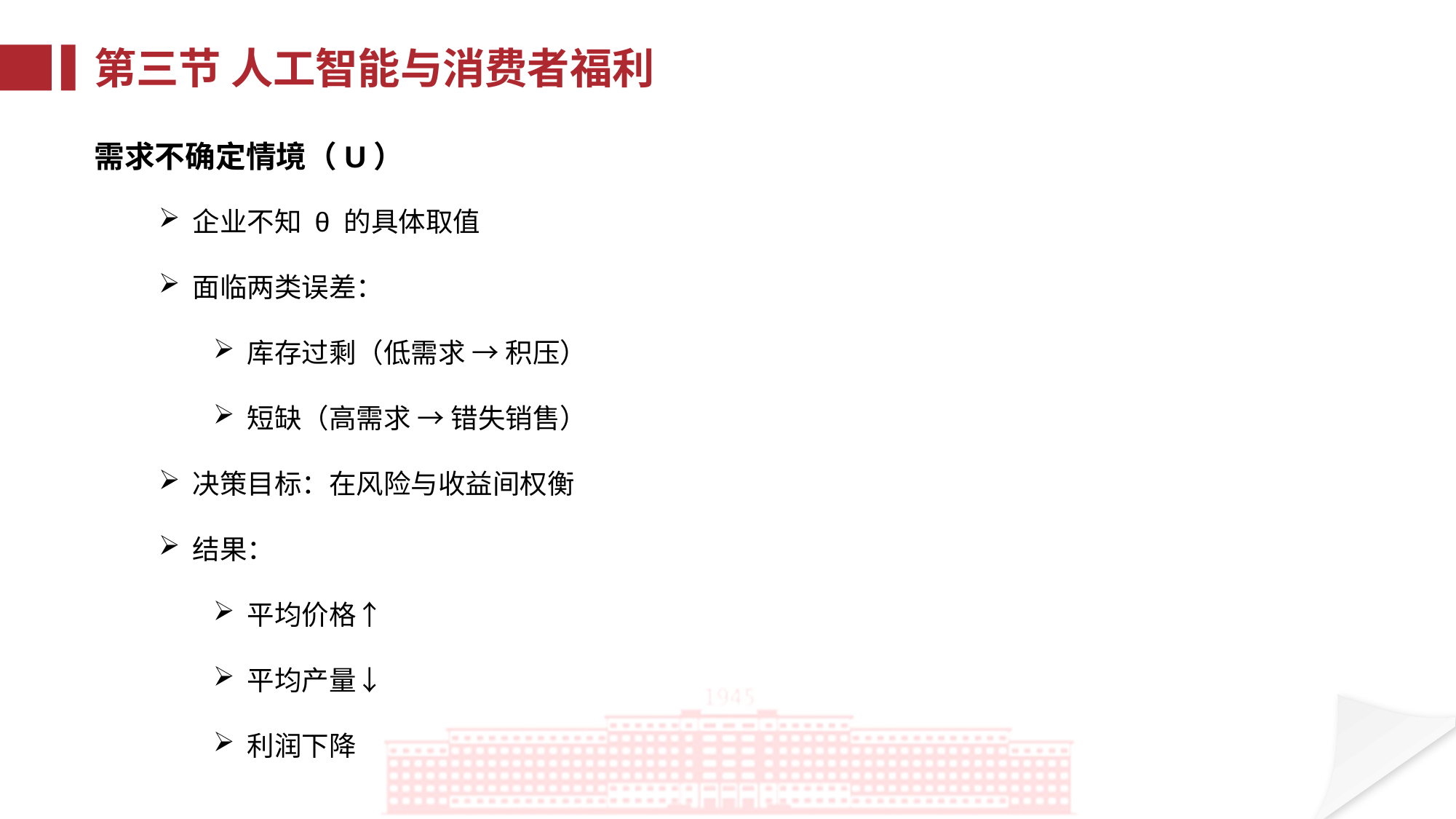

第三节 人工智能与消费者福利

需求不确定情境（U）
企业不知 θ 的具体取值
面临两类误差：
库存过剩（低需求 → 积压）
短缺（高需求 → 错失销售）
决策目标：在风险与收益间权衡
结果：
平均价格↑
平均产量↓
利润下降